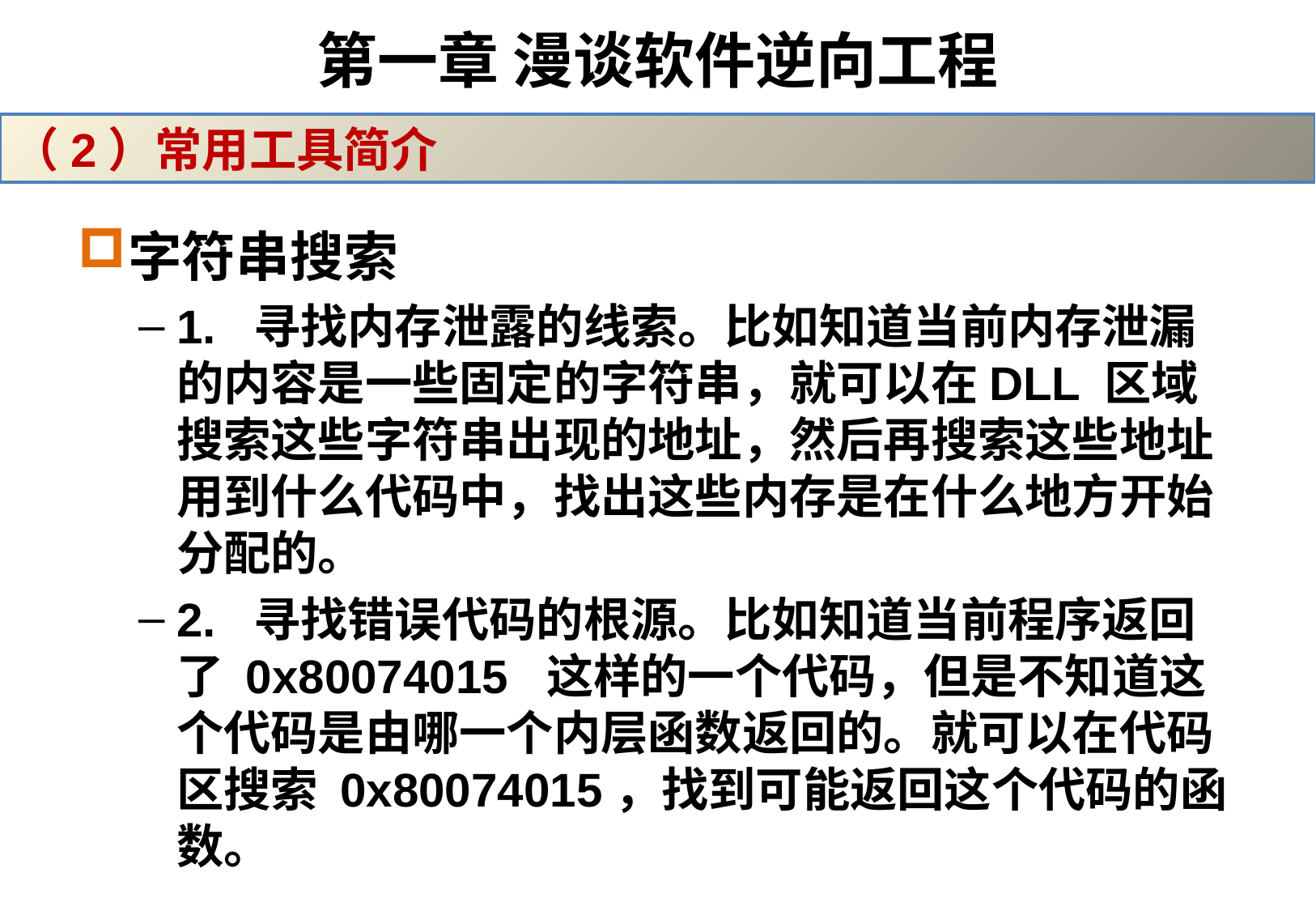

# 第一章 漫谈软件逆向工程
（2）常用工具简介
字符串搜索
1.  寻找内存泄露的线索。比如知道当前内存泄漏的内容是一些固定的字符串，就可以在DLL 区域搜索这些字符串出现的地址，然后再搜索这些地址用到什么代码中，找出这些内存是在什么地方开始分配的。
2.  寻找错误代码的根源。比如知道当前程序返回了 0x80074015  这样的一个代码，但是不知道这个代码是由哪一个内层函数返回的。就可以在代码区搜索 0x80074015，找到可能返回这个代码的函数。